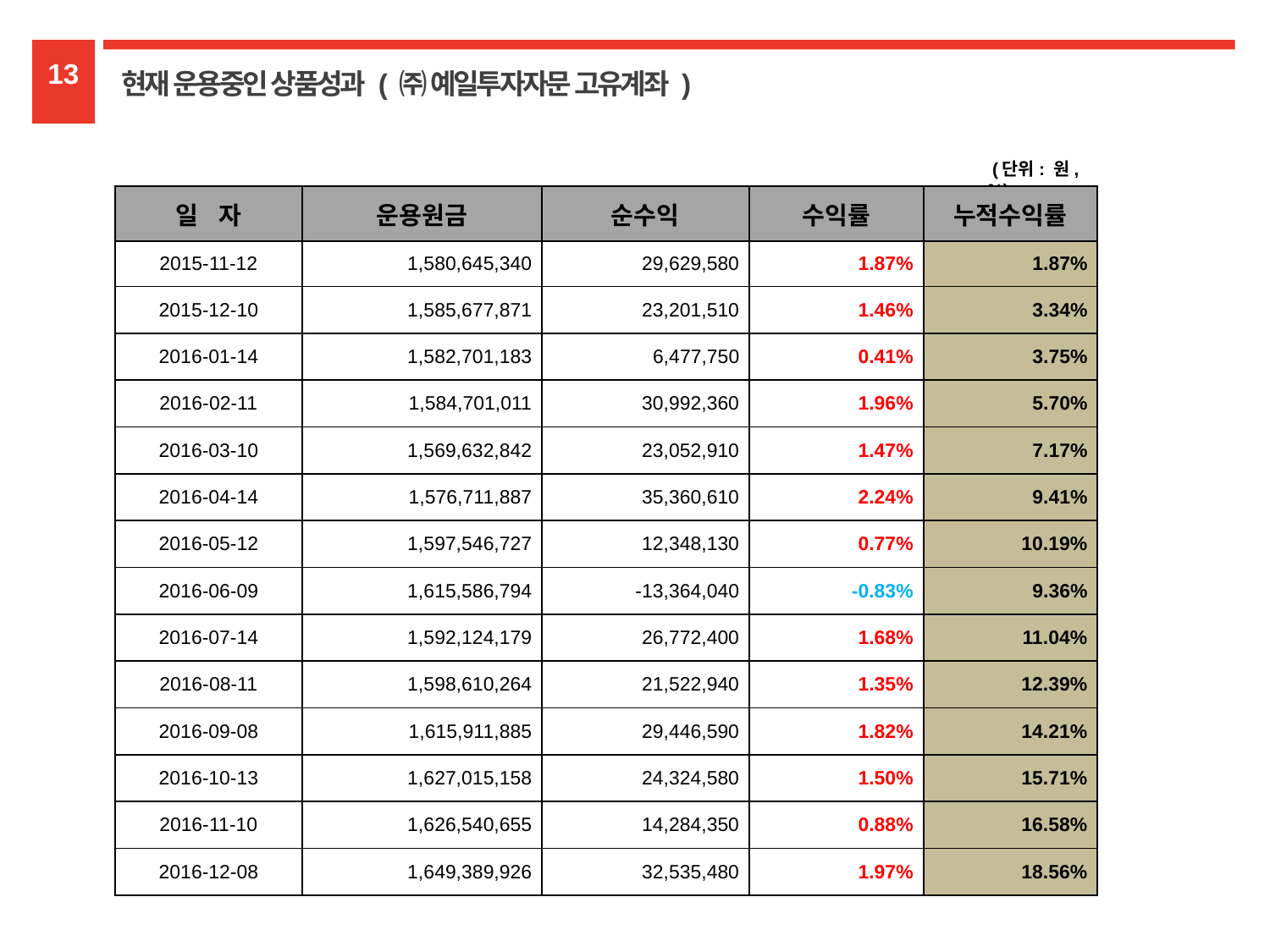

13
현재 운용중인 상품성과 ( ㈜ 예일투자자문 고유계좌 )
 (단위: 원,%)
| 일 자 | 운용원금 | 순수익 | 수익률 | 누적수익률 |
| --- | --- | --- | --- | --- |
| 2015-11-12 | 1,580,645,340 | 29,629,580 | 1.87% | 1.87% |
| 2015-12-10 | 1,585,677,871 | 23,201,510 | 1.46% | 3.34% |
| 2016-01-14 | 1,582,701,183 | 6,477,750 | 0.41% | 3.75% |
| 2016-02-11 | 1,584,701,011 | 30,992,360 | 1.96% | 5.70% |
| 2016-03-10 | 1,569,632,842 | 23,052,910 | 1.47% | 7.17% |
| 2016-04-14 | 1,576,711,887 | 35,360,610 | 2.24% | 9.41% |
| 2016-05-12 | 1,597,546,727 | 12,348,130 | 0.77% | 10.19% |
| 2016-06-09 | 1,615,586,794 | -13,364,040 | -0.83% | 9.36% |
| 2016-07-14 | 1,592,124,179 | 26,772,400 | 1.68% | 11.04% |
| 2016-08-11 | 1,598,610,264 | 21,522,940 | 1.35% | 12.39% |
| 2016-09-08 | 1,615,911,885 | 29,446,590 | 1.82% | 14.21% |
| 2016-10-13 | 1,627,015,158 | 24,324,580 | 1.50% | 15.71% |
| 2016-11-10 | 1,626,540,655 | 14,284,350 | 0.88% | 16.58% |
| 2016-12-08 | 1,649,389,926 | 32,535,480 | 1.97% | 18.56% |